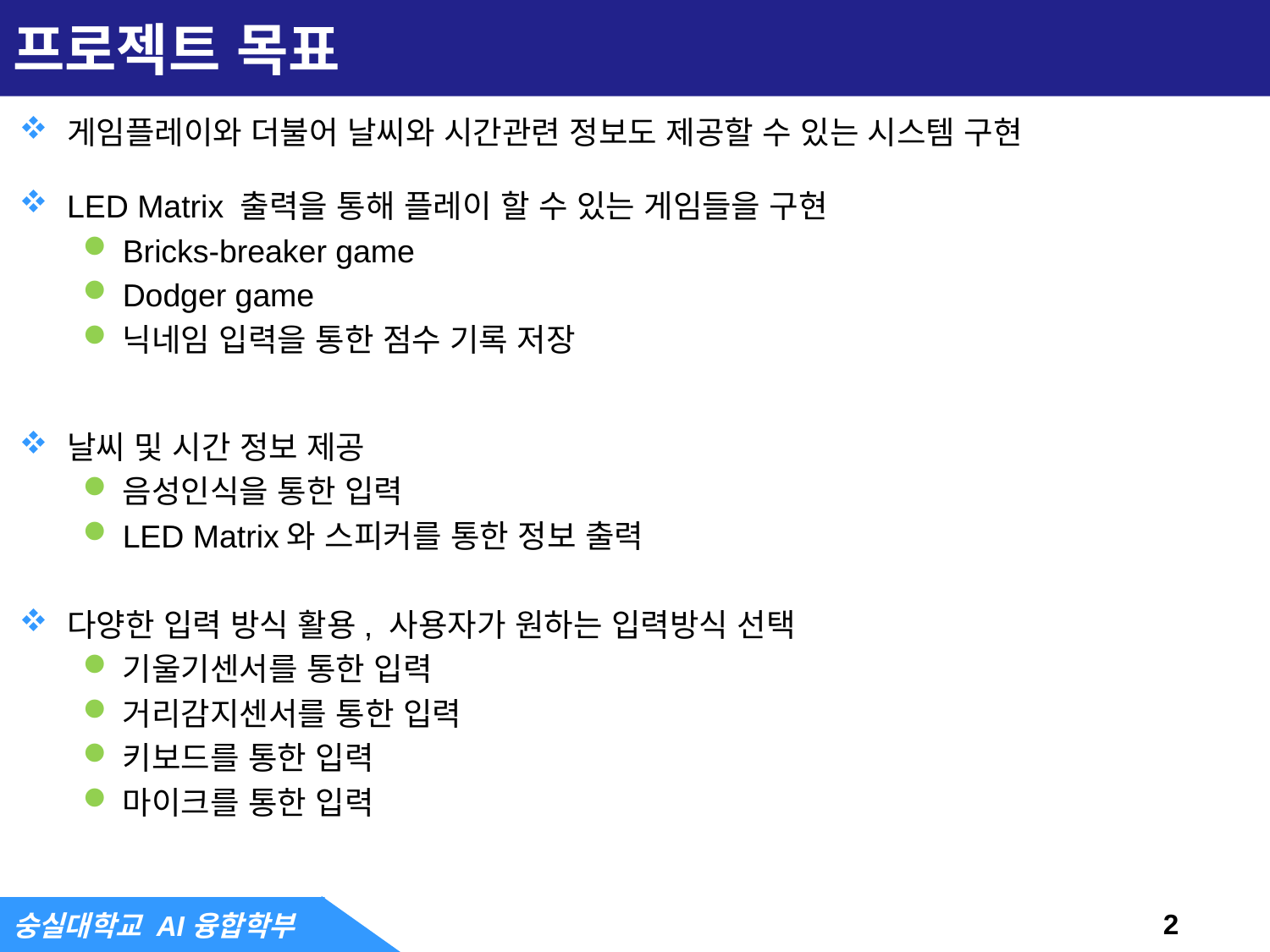

# 프로젝트 목표
게임플레이와 더불어 날씨와 시간관련 정보도 제공할 수 있는 시스템 구현

LED Matrix 출력을 통해 플레이 할 수 있는 게임들을 구현
Bricks-breaker game
Dodger game
닉네임 입력을 통한 점수 기록 저장

날씨 및 시간 정보 제공
음성인식을 통한 입력
LED Matrix와 스피커를 통한 정보 출력

다양한 입력 방식 활용, 사용자가 원하는 입력방식 선택
기울기센서를 통한 입력
거리감지센서를 통한 입력
키보드를 통한 입력
마이크를 통한 입력